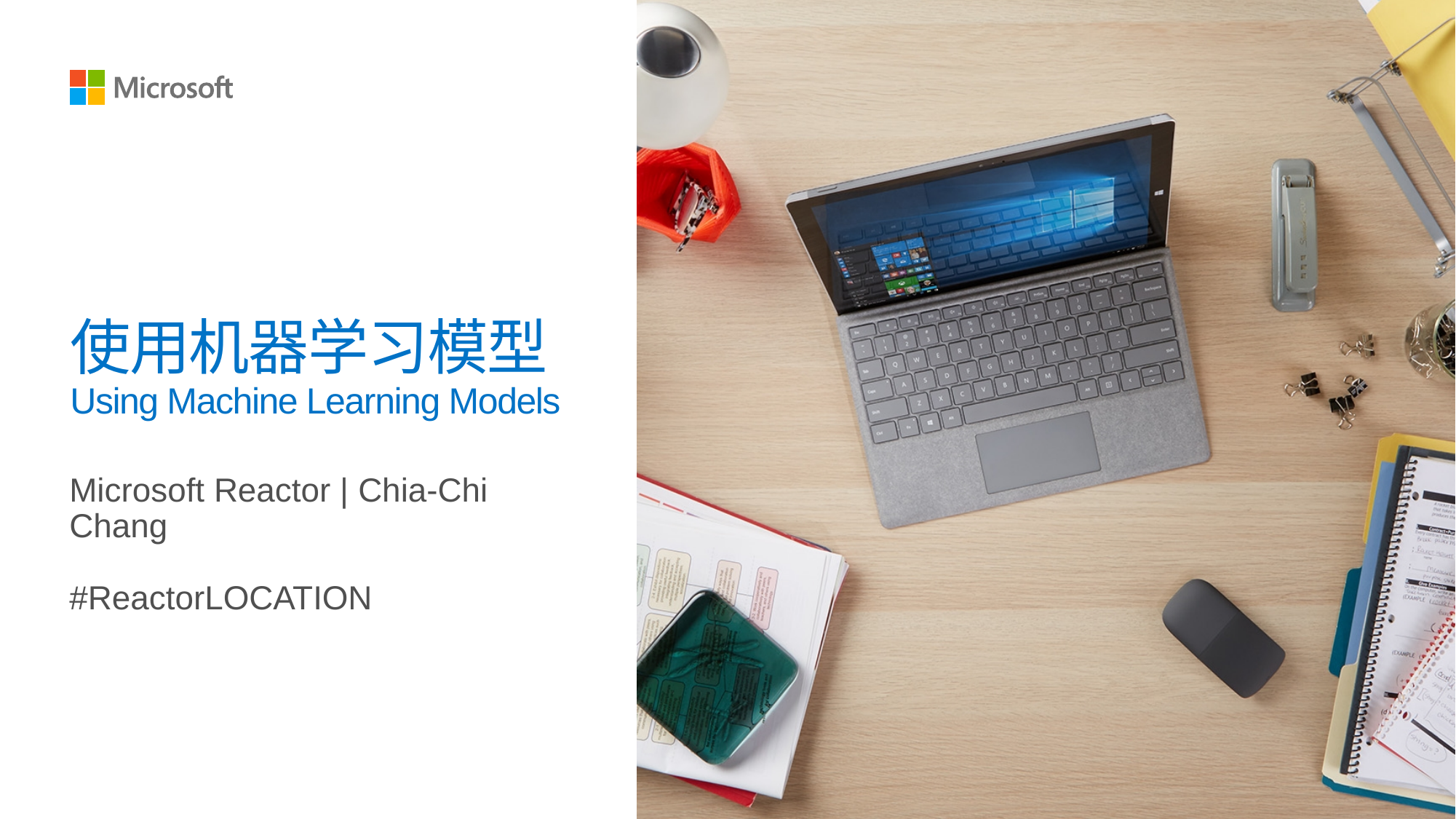

# 使用机器学习模型 Using Machine Learning Models
Microsoft Reactor | Chia-Chi Chang

#ReactorLOCATION